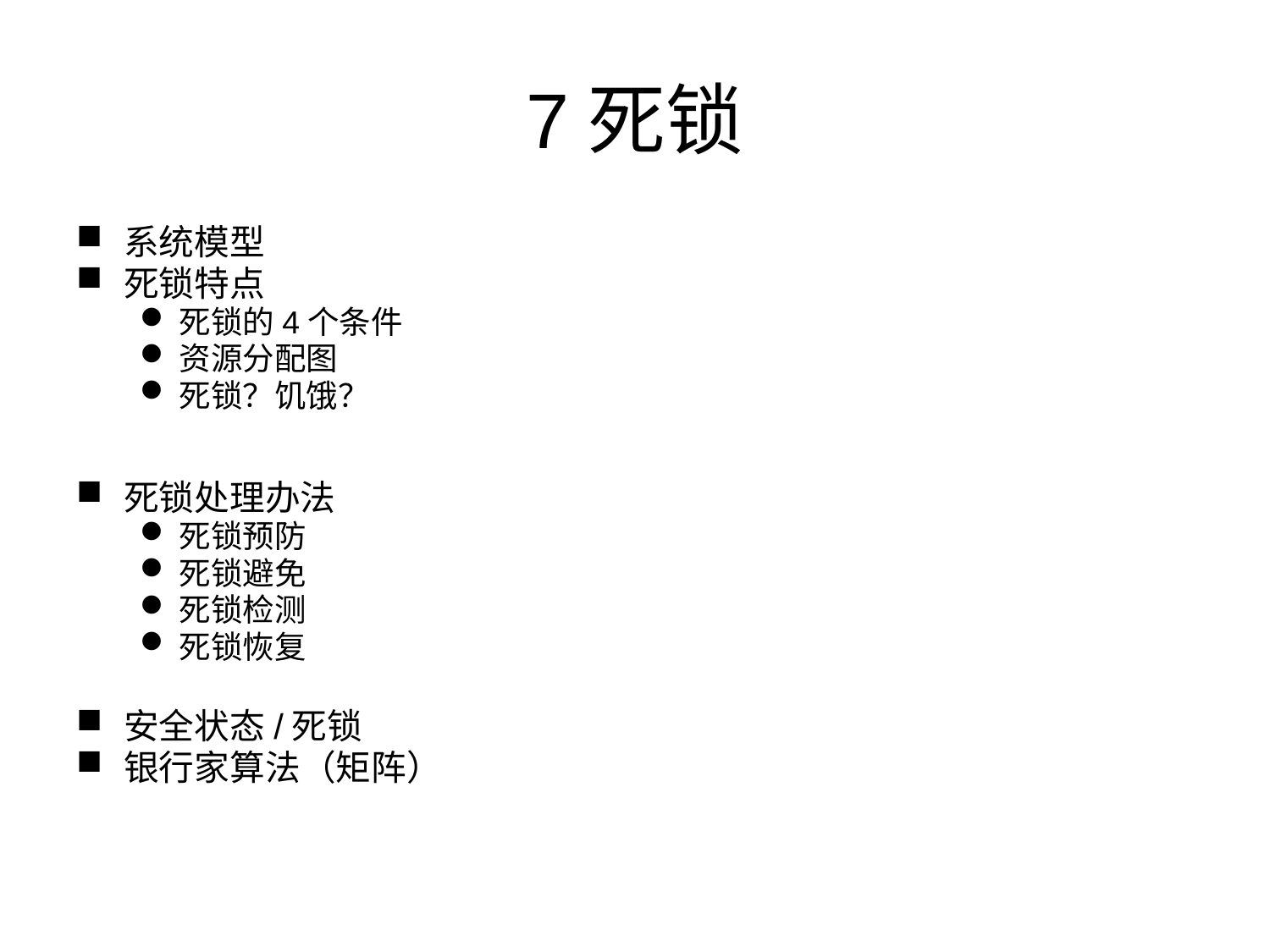

# 7死锁
系统模型
死锁特点
死锁的4个条件
资源分配图
死锁？饥饿？

死锁处理办法
死锁预防
死锁避免
死锁检测
死锁恢复

安全状态/死锁
银行家算法（矩阵）